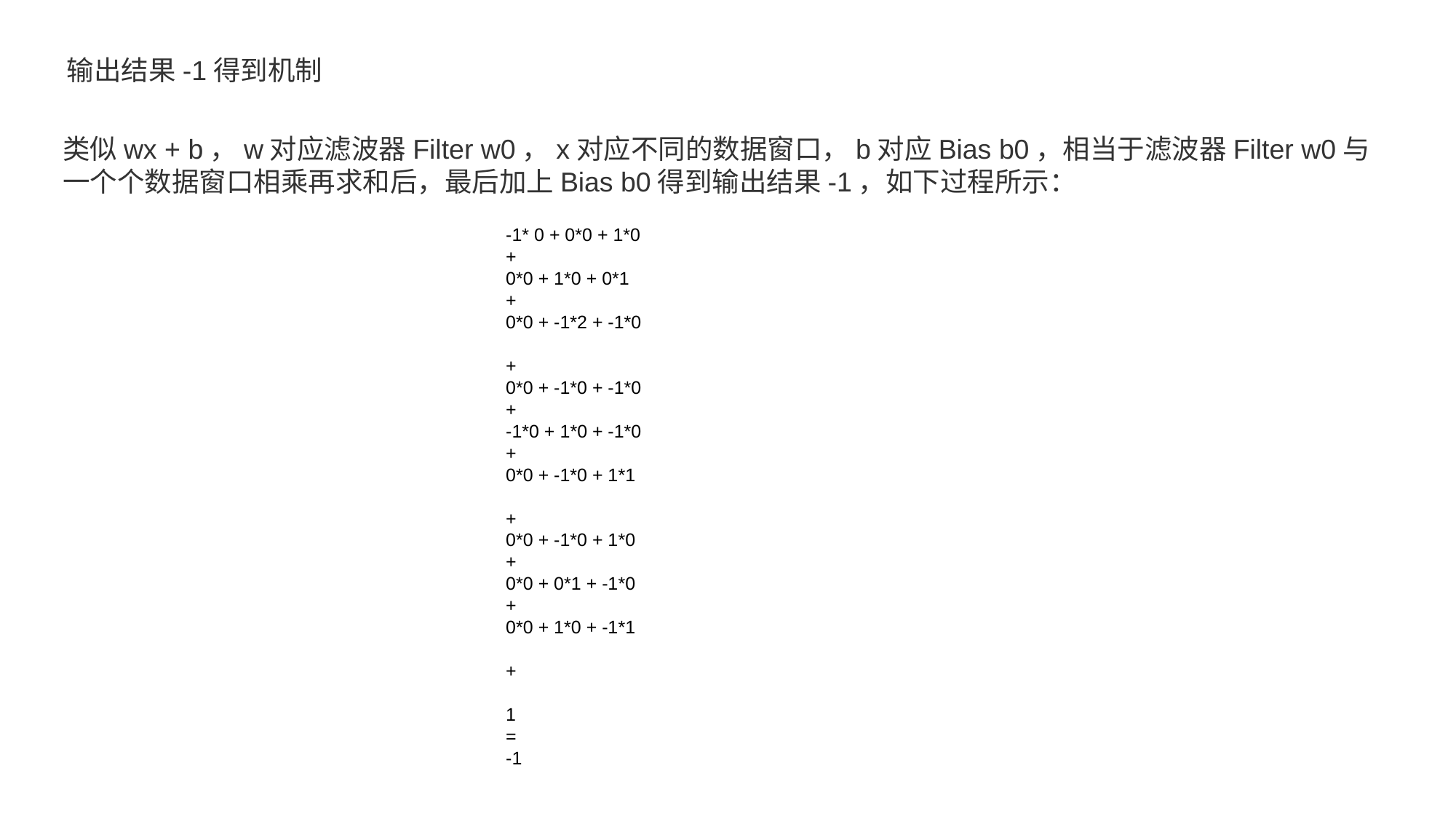

输出结果-1得到机制
类似wx + b，w对应滤波器Filter w0，x对应不同的数据窗口，b对应Bias b0，相当于滤波器Filter w0与一个个数据窗口相乘再求和后，最后加上Bias b0得到输出结果-1，如下过程所示：
-1* 0 + 0*0 + 1*0
+
0*0 + 1*0 + 0*1
+
0*0 + -1*2 + -1*0

+
0*0 + -1*0 + -1*0
+
-1*0 + 1*0 + -1*0
+
0*0 + -1*0 + 1*1

+
0*0 + -1*0 + 1*0
+
0*0 + 0*1 + -1*0
+
0*0 + 1*0 + -1*1

+

1
=
-1